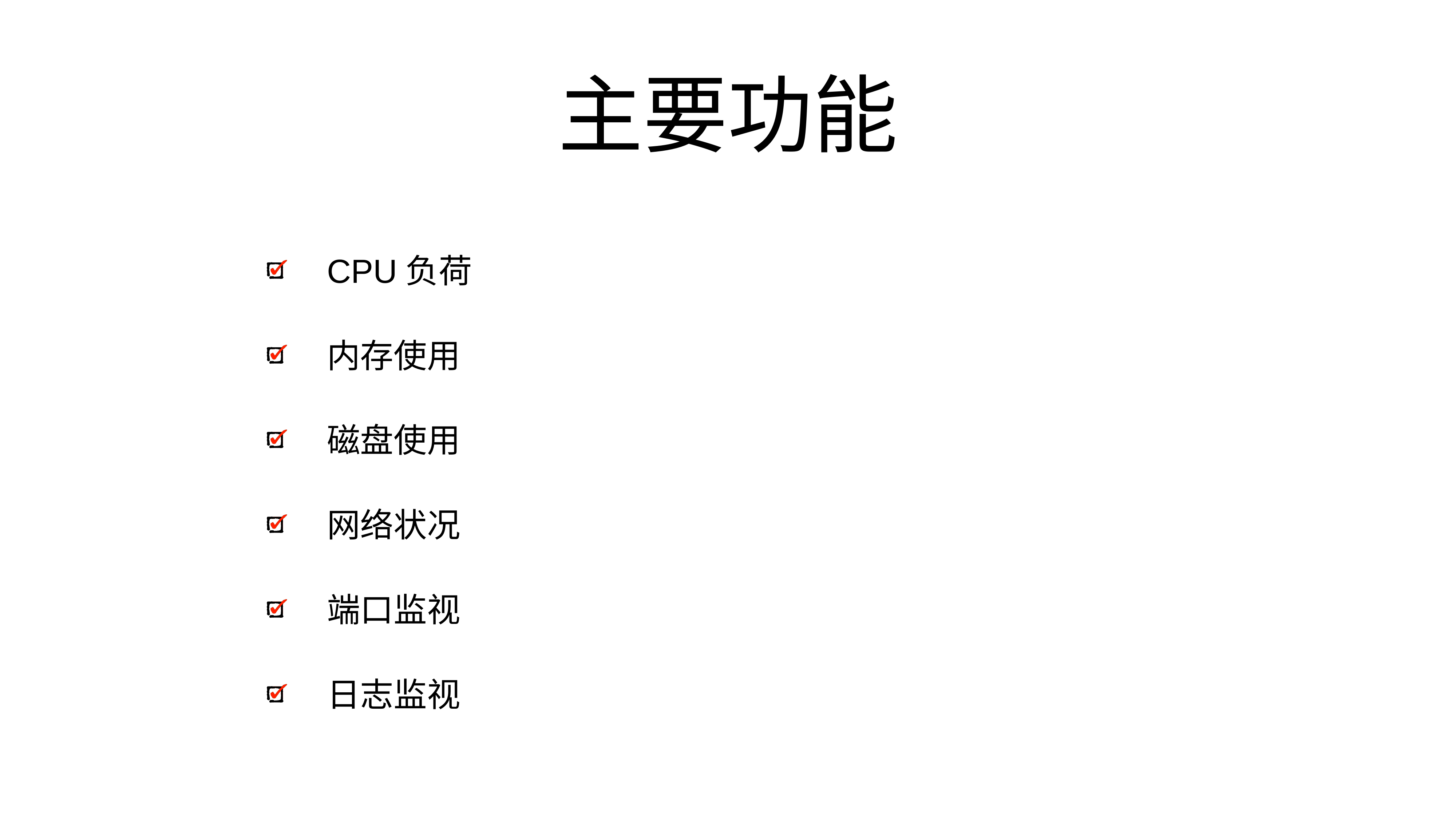

# 主要功能
CPU负荷
内存使用
磁盘使用
网络状况
端口监视
日志监视